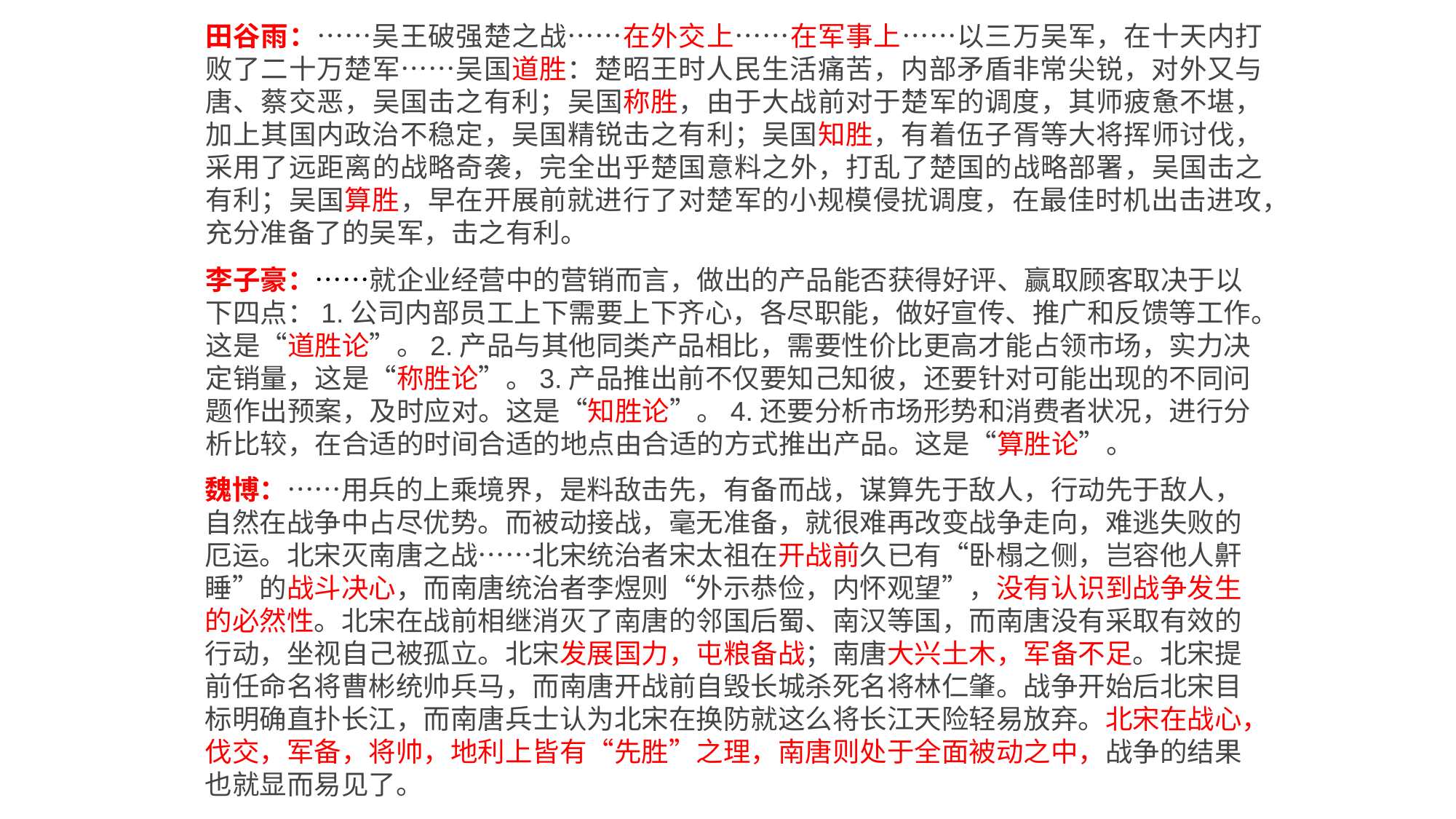

田谷雨：……吴王破强楚之战……在外交上……在军事上……以三万吴军，在十天内打败了二十万楚军……吴国道胜：楚昭王时人民生活痛苦，内部矛盾非常尖锐，对外又与唐、蔡交恶，吴国击之有利；吴国称胜，由于大战前对于楚军的调度，其师疲惫不堪，加上其国内政治不稳定，吴国精锐击之有利；吴国知胜，有着伍子胥等大将挥师讨伐，采用了远距离的战略奇袭，完全出乎楚国意料之外，打乱了楚国的战略部署，吴国击之有利；吴国算胜，早在开展前就进行了对楚军的小规模侵扰调度，在最佳时机出击进攻，充分准备了的吴军，击之有利。
李子豪：……就企业经营中的营销而言，做出的产品能否获得好评、赢取顾客取决于以下四点：1.公司内部员工上下需要上下齐心，各尽职能，做好宣传、推广和反馈等工作。这是“道胜论”。2.产品与其他同类产品相比，需要性价比更高才能占领市场，实力决定销量，这是“称胜论”。3.产品推出前不仅要知己知彼，还要针对可能出现的不同问题作出预案，及时应对。这是“知胜论”。4.还要分析市场形势和消费者状况，进行分析比较，在合适的时间合适的地点由合适的方式推出产品。这是“算胜论”。
魏博：……用兵的上乘境界，是料敌击先，有备而战，谋算先于敌人，行动先于敌人，自然在战争中占尽优势。而被动接战，毫无准备，就很难再改变战争走向，难逃失败的厄运。北宋灭南唐之战……北宋统治者宋太祖在开战前久已有“卧榻之侧，岂容他人鼾睡”的战斗决心，而南唐统治者李煜则“外示恭俭，内怀观望”，没有认识到战争发生的必然性。北宋在战前相继消灭了南唐的邻国后蜀、南汉等国，而南唐没有采取有效的行动，坐视自己被孤立。北宋发展国力，屯粮备战；南唐大兴土木，军备不足。北宋提前任命名将曹彬统帅兵马，而南唐开战前自毁长城杀死名将林仁肇。战争开始后北宋目标明确直扑长江，而南唐兵士认为北宋在换防就这么将长江天险轻易放弃。北宋在战心，伐交，军备，将帅，地利上皆有“先胜”之理，南唐则处于全面被动之中，战争的结果也就显而易见了。